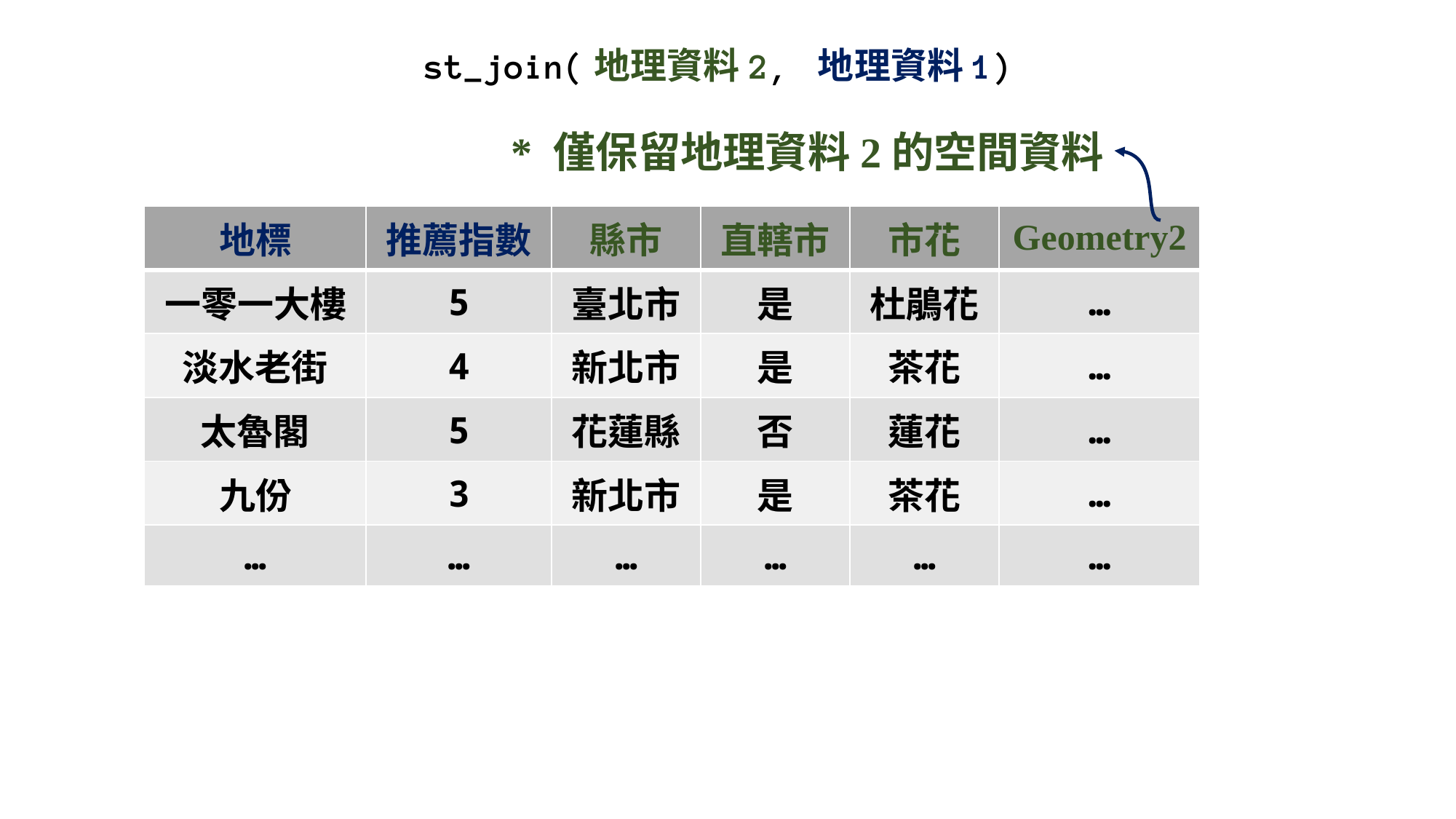

st_join(地理資料2, 地理資料1)
* 僅保留地理資料2的空間資料
| 地標 | 推薦指數 | 縣市 | 直轄市 | 市花 | Geometry2 |
| --- | --- | --- | --- | --- | --- |
| 一零一大樓 | 5 | 臺北市 | 是 | 杜鵑花 | … |
| 淡水老街 | 4 | 新北市 | 是 | 茶花 | … |
| 太魯閣 | 5 | 花蓮縣 | 否 | 蓮花 | … |
| 九份 | 3 | 新北市 | 是 | 茶花 | … |
| … | … | … | … | … | … |